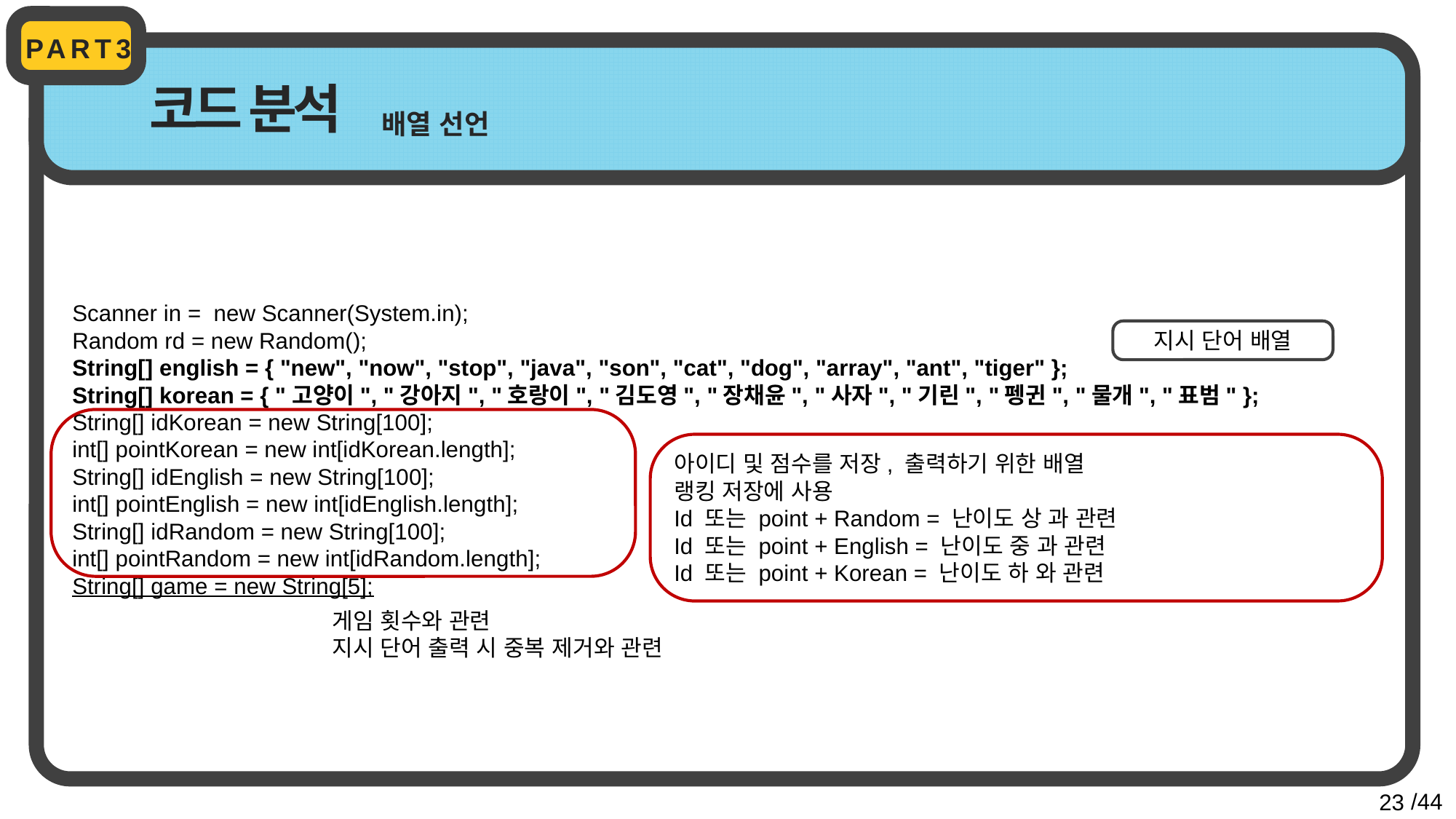

PART3

코드 분석
배열 선언
Scanner in =  new Scanner(System.in);
Random rd = new Random();
String[] english = { "new", "now", "stop", "java", "son", "cat", "dog", "array", "ant", "tiger" };
String[] korean = { "고양이", "강아지", "호랑이", "김도영", "장채윤", "사자", "기린", "펭귄", "물개", "표범" };
String[] idKorean = new String[100];
int[] pointKorean = new int[idKorean.length];
String[] idEnglish = new String[100];
int[] pointEnglish = new int[idEnglish.length];
String[] idRandom = new String[100];
int[] pointRandom = new int[idRandom.length];
String[] game = new String[5];
지시 단어 배열

아이디 및 점수를 저장, 출력하기 위한 배열
랭킹 저장에 사용
Id 또는 point + Random = 난이도 상 과 관련
Id 또는 point + English = 난이도 중 과 관련
Id 또는 point + Korean = 난이도 하 와 관련
게임 횟수와 관련
지시 단어 출력 시 중복 제거와 관련
23